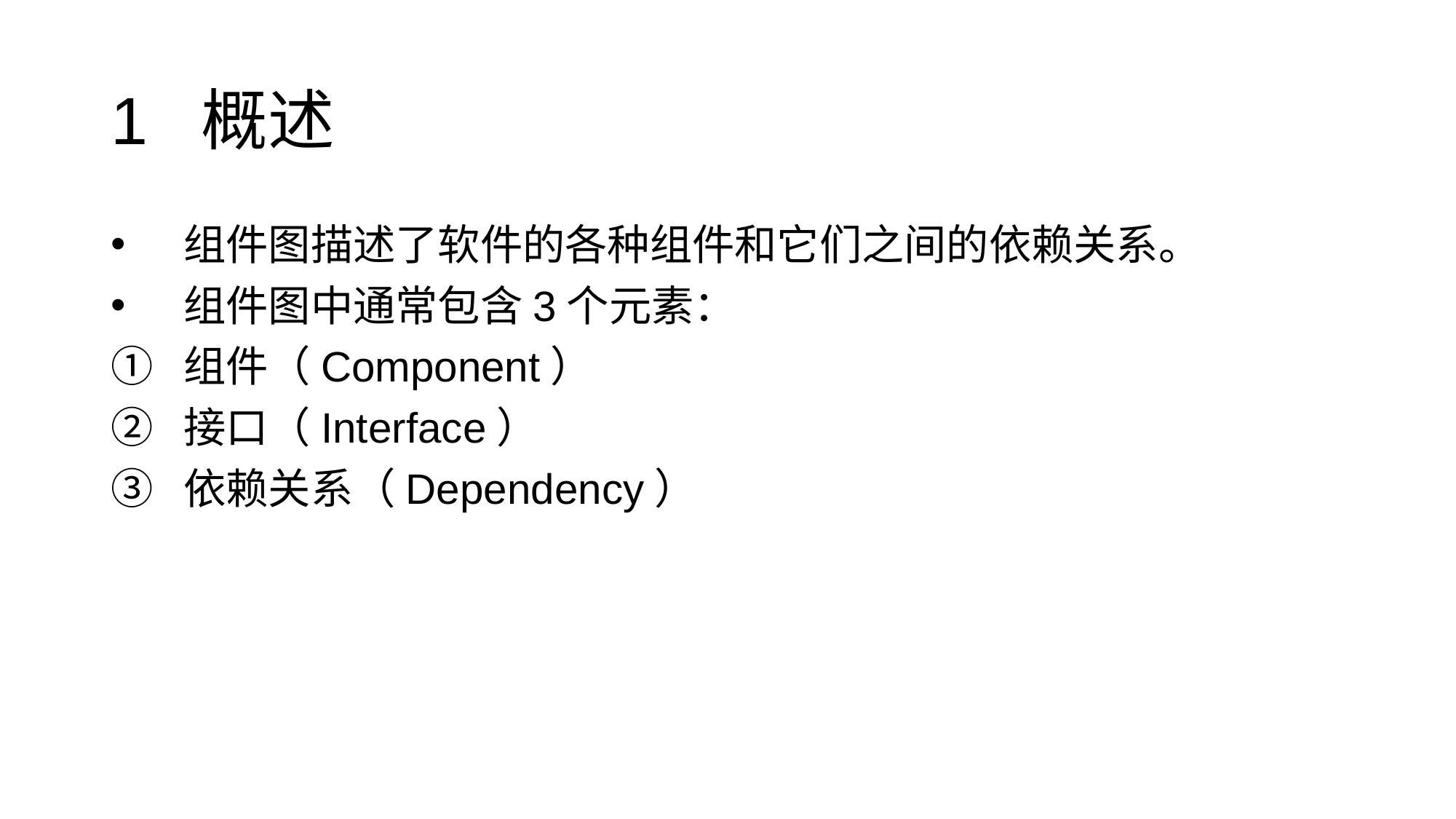

# 1  概述
组件图描述了软件的各种组件和它们之间的依赖关系。
组件图中通常包含3个元素：
组件（Component）
接口（Interface）
依赖关系（Dependency）